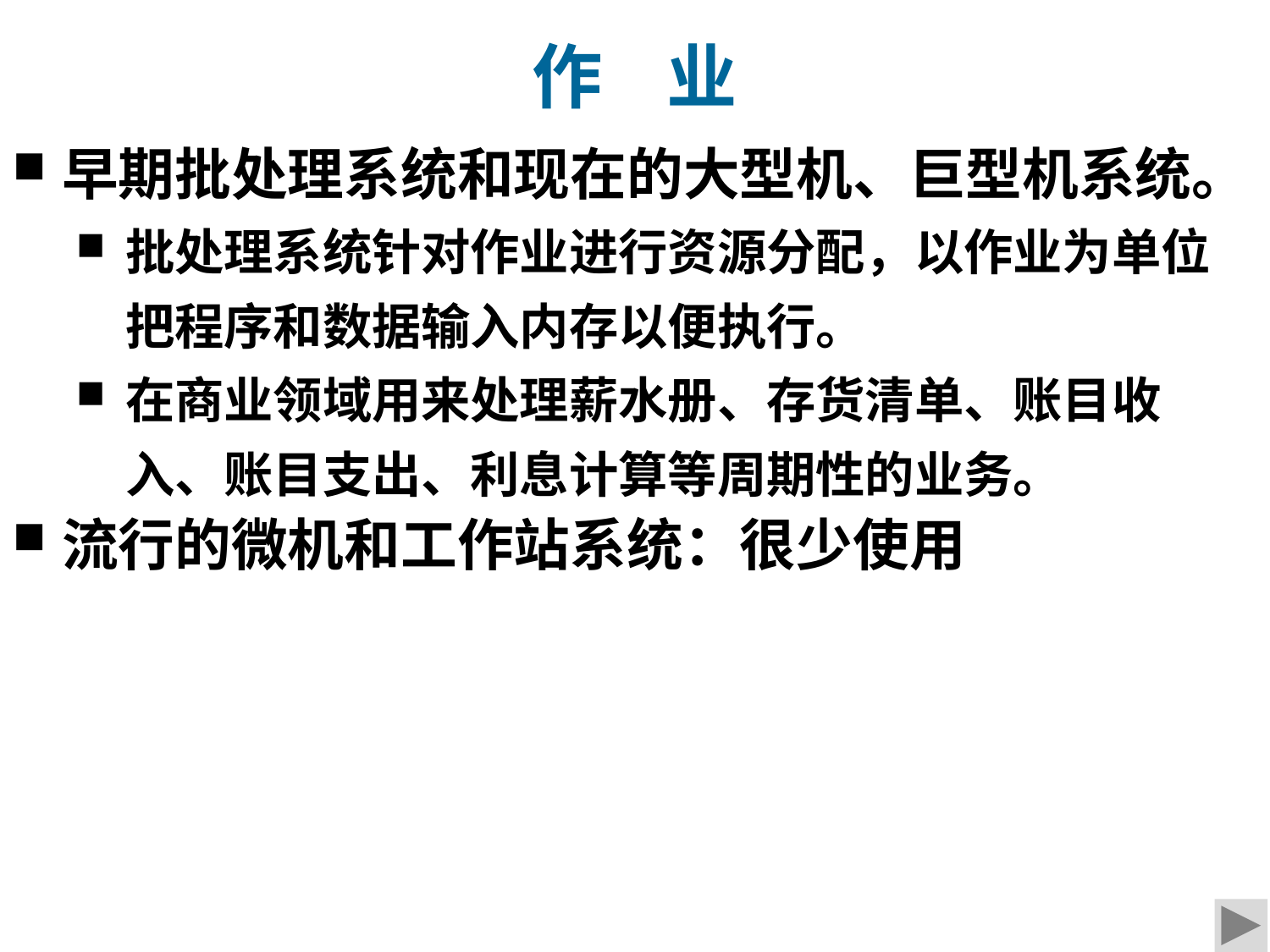

作    业
早期批处理系统和现在的大型机、巨型机系统。
批处理系统针对作业进行资源分配，以作业为单位把程序和数据输入内存以便执行。
在商业领域用来处理薪水册、存货清单、账目收入、账目支出、利息计算等周期性的业务。
流行的微机和工作站系统：很少使用